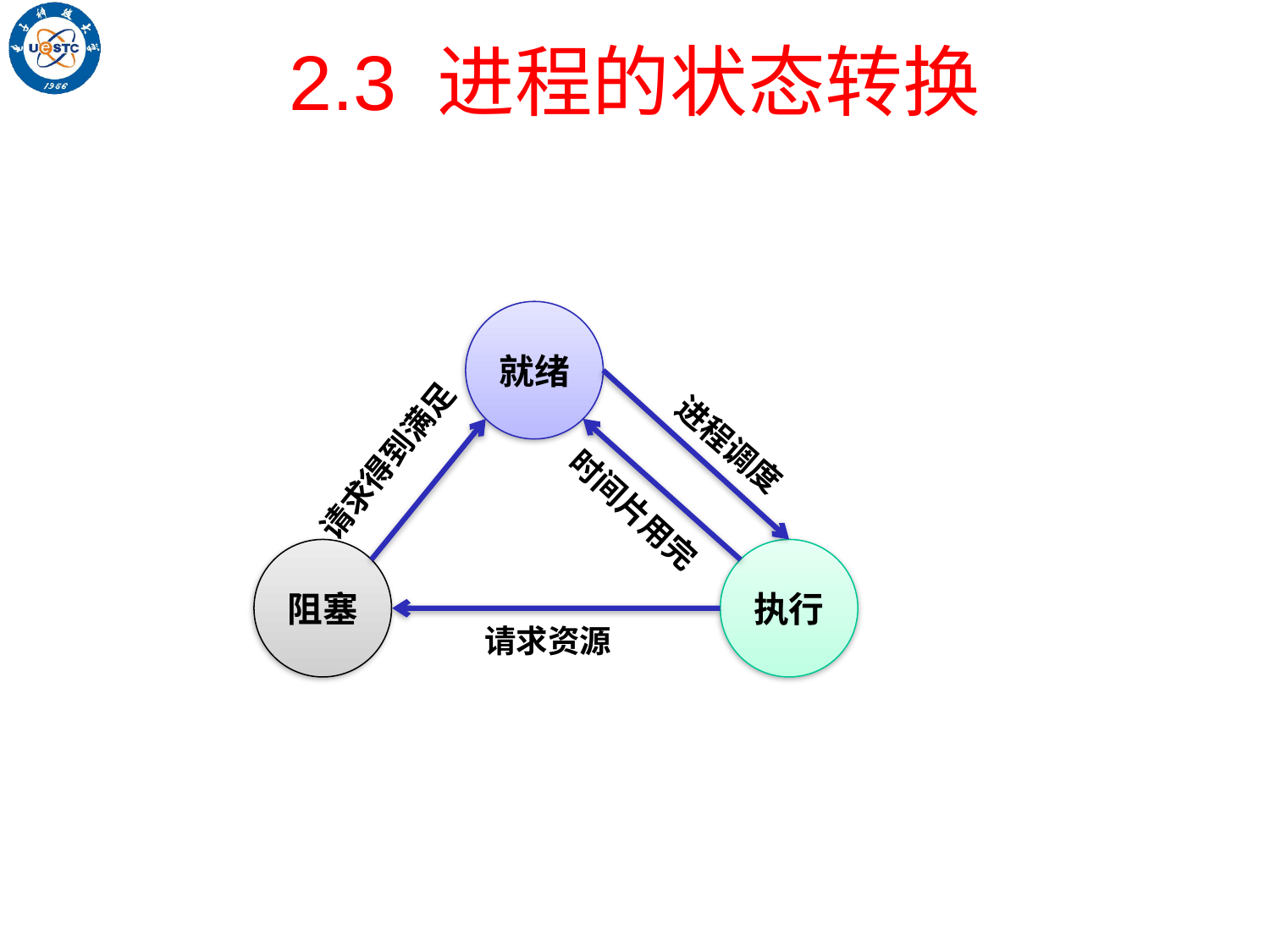

# 2.3 进程的状态转换
就绪
进程调度
请求得到满足
时间片用完
阻塞
执行
请求资源